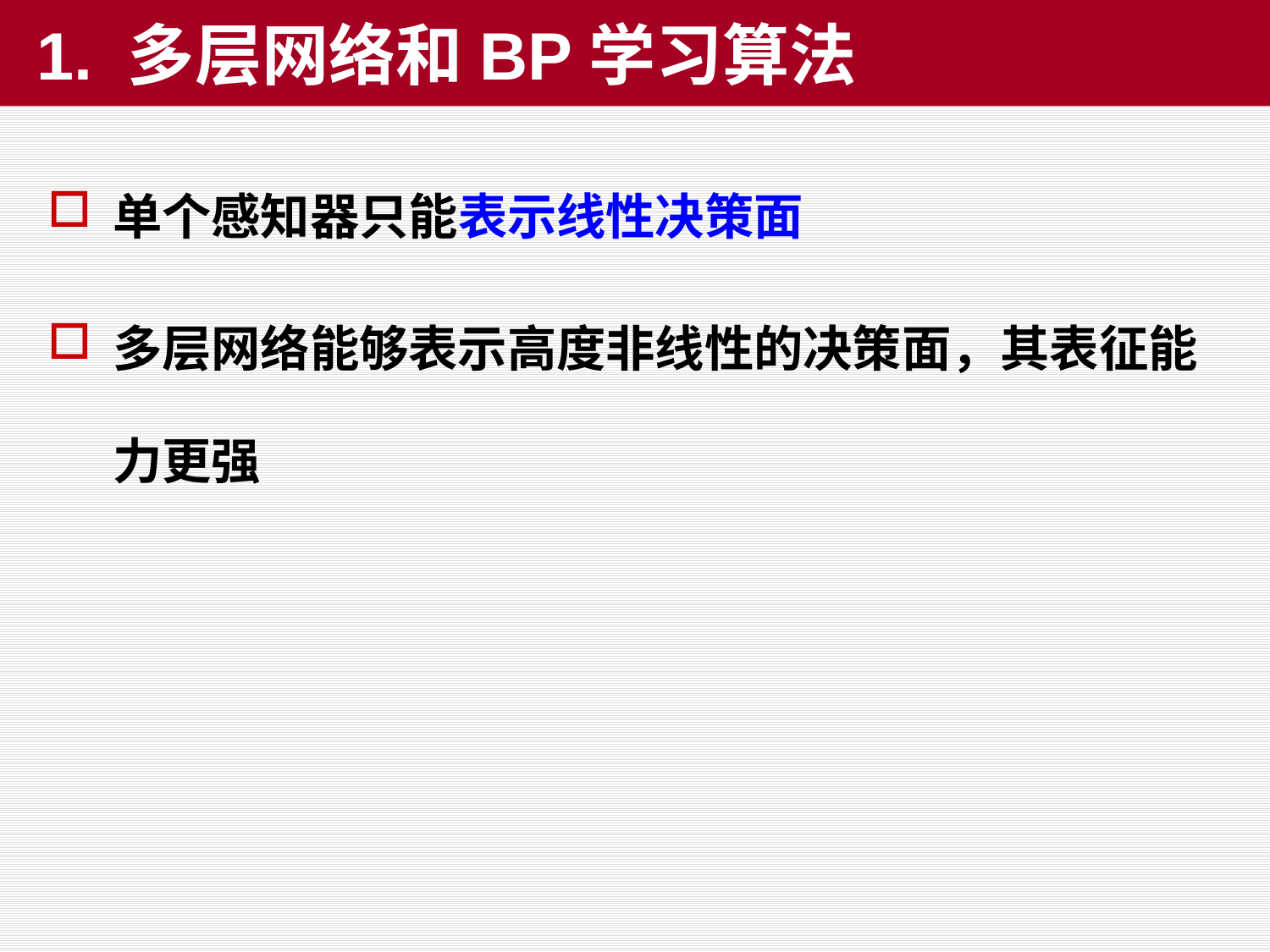

# 1. 多层网络和BP学习算法
单个感知器只能表示线性决策面
多层网络能够表示高度非线性的决策面，其表征能力更强